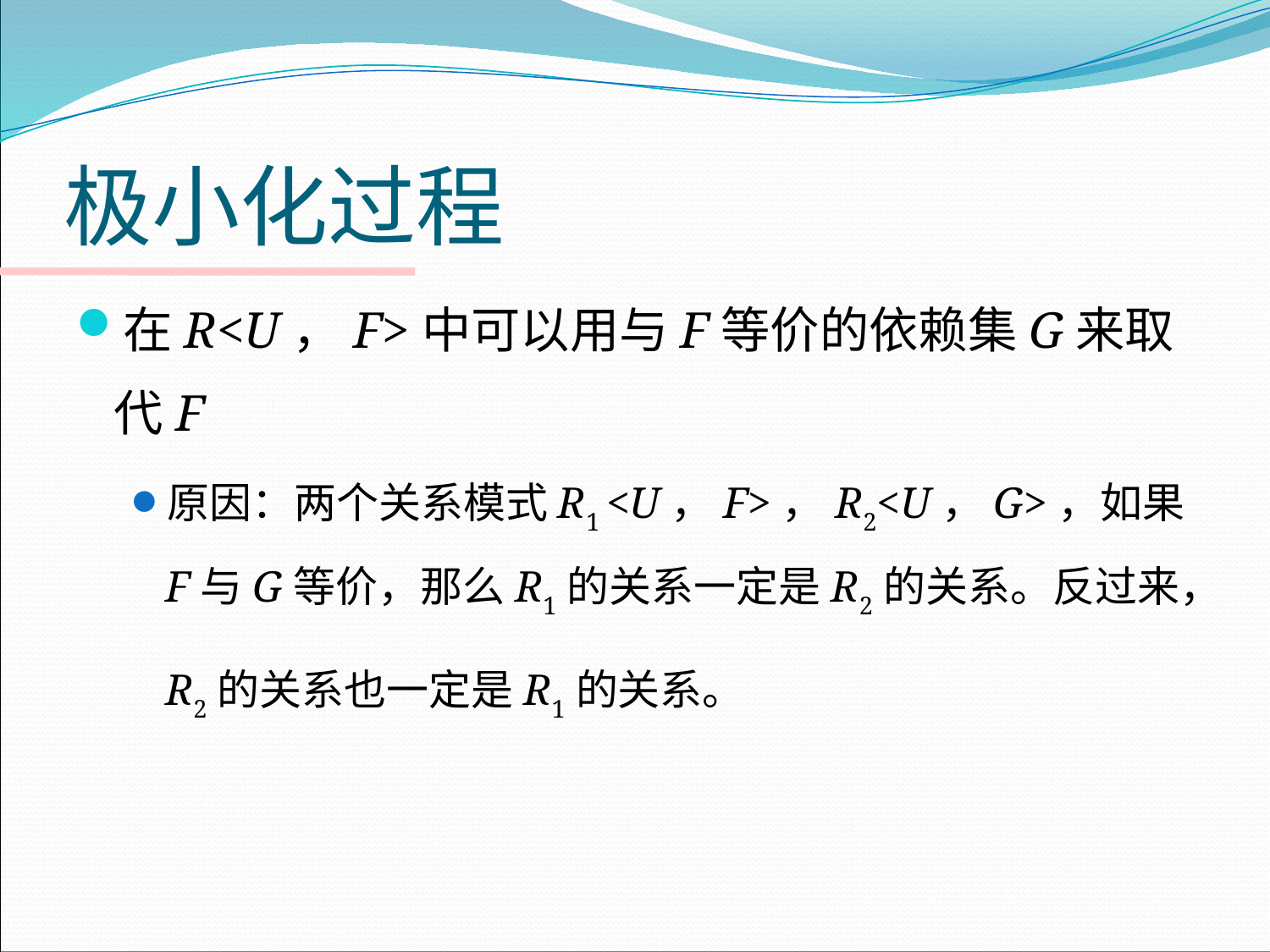

# 极小化过程
在R<U，F>中可以用与F等价的依赖集G来取代F
原因：两个关系模式R1 <U，F>，R2<U，G>，如果F与G等价，那么R1的关系一定是R2的关系。反过来，R2的关系也一定是R1的关系。

622